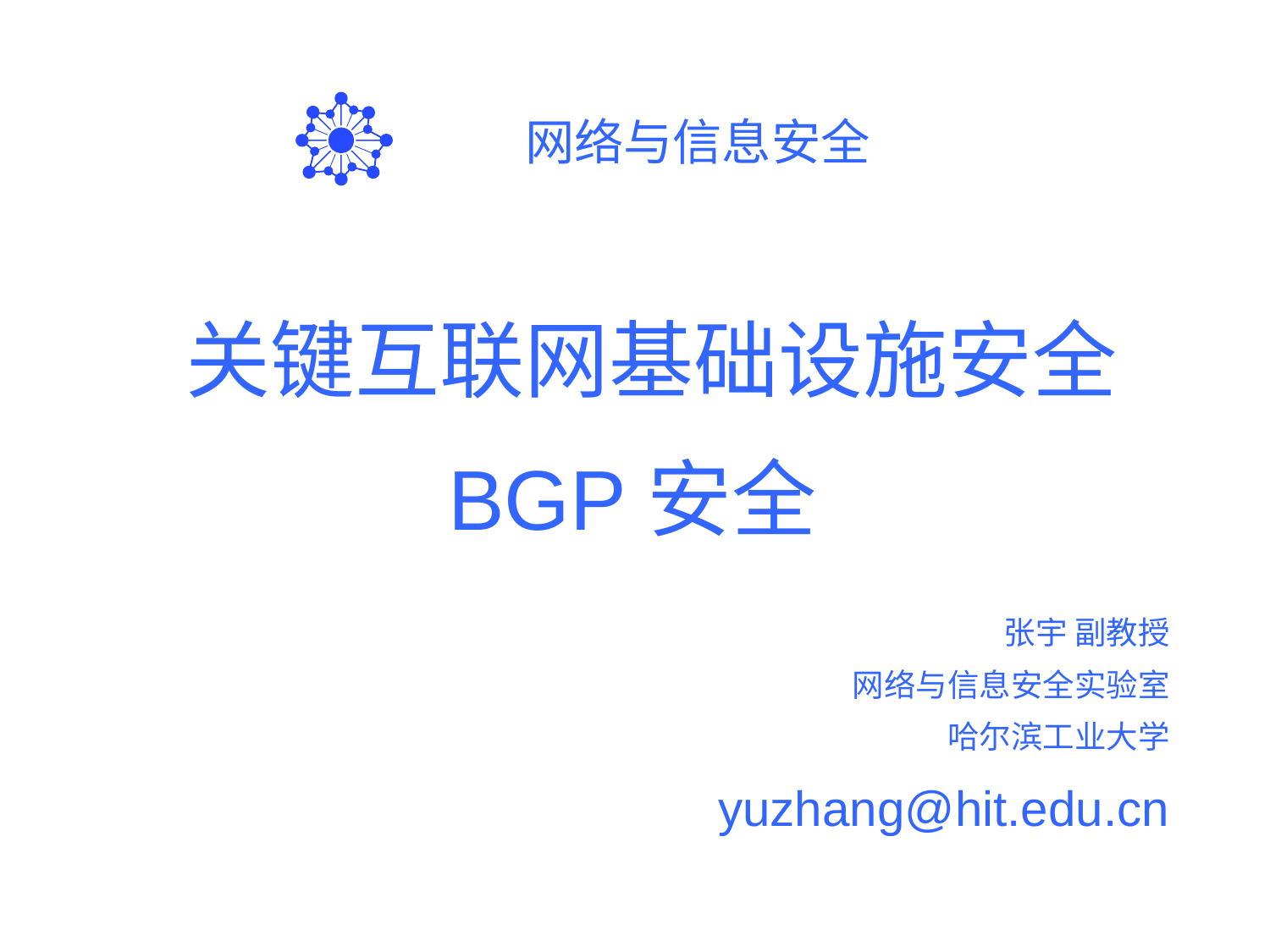

# 网络与信息安全

 关键互联网基础设施安全
BGP安全

张宇 副教授
网络与信息安全实验室
 哈尔滨工业大学
yuzhang@hit.edu.cn